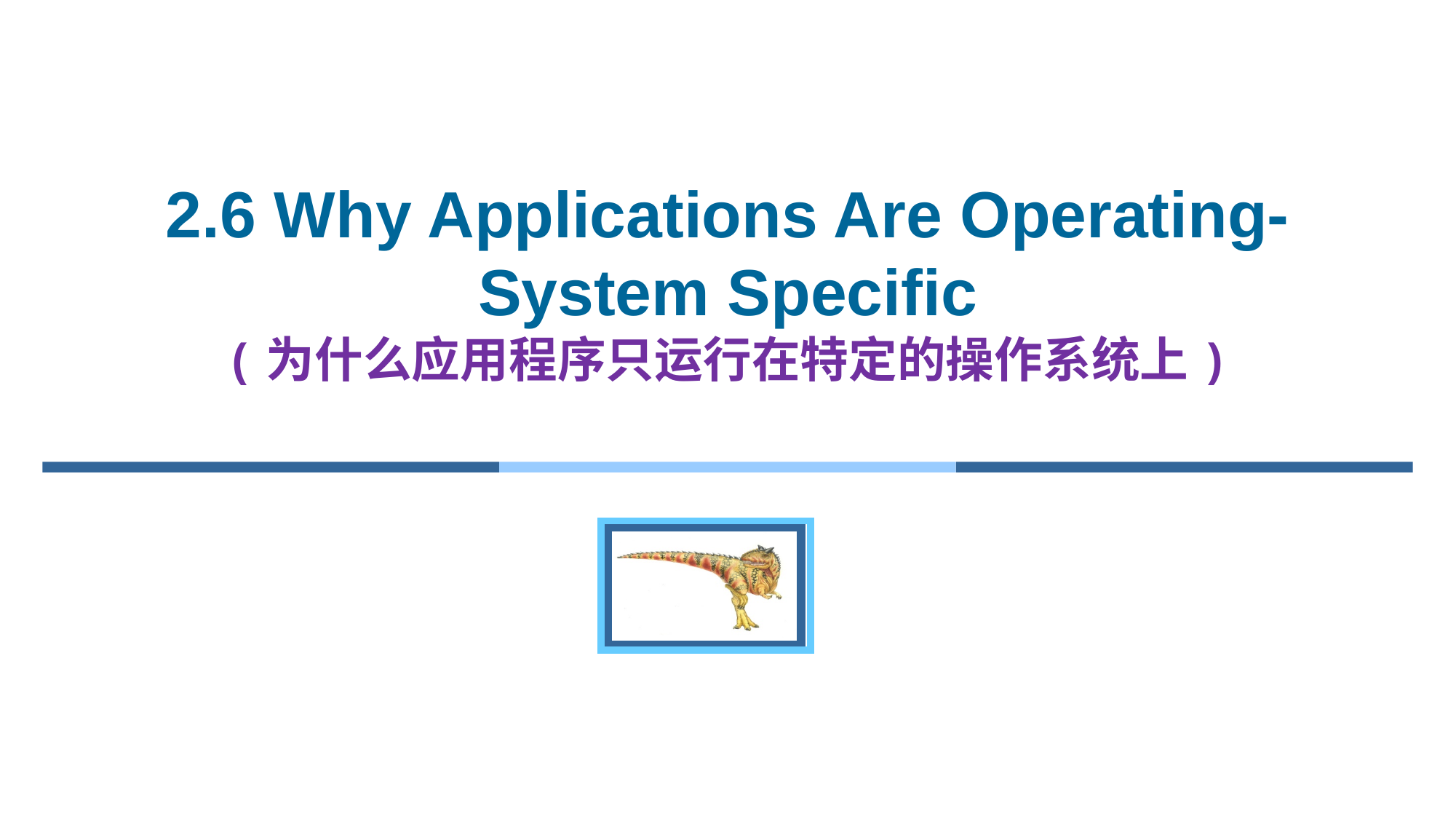

# 2.6 Why Applications Are Operating-System Specific (为什么应用程序只运行在特定的操作系统上)